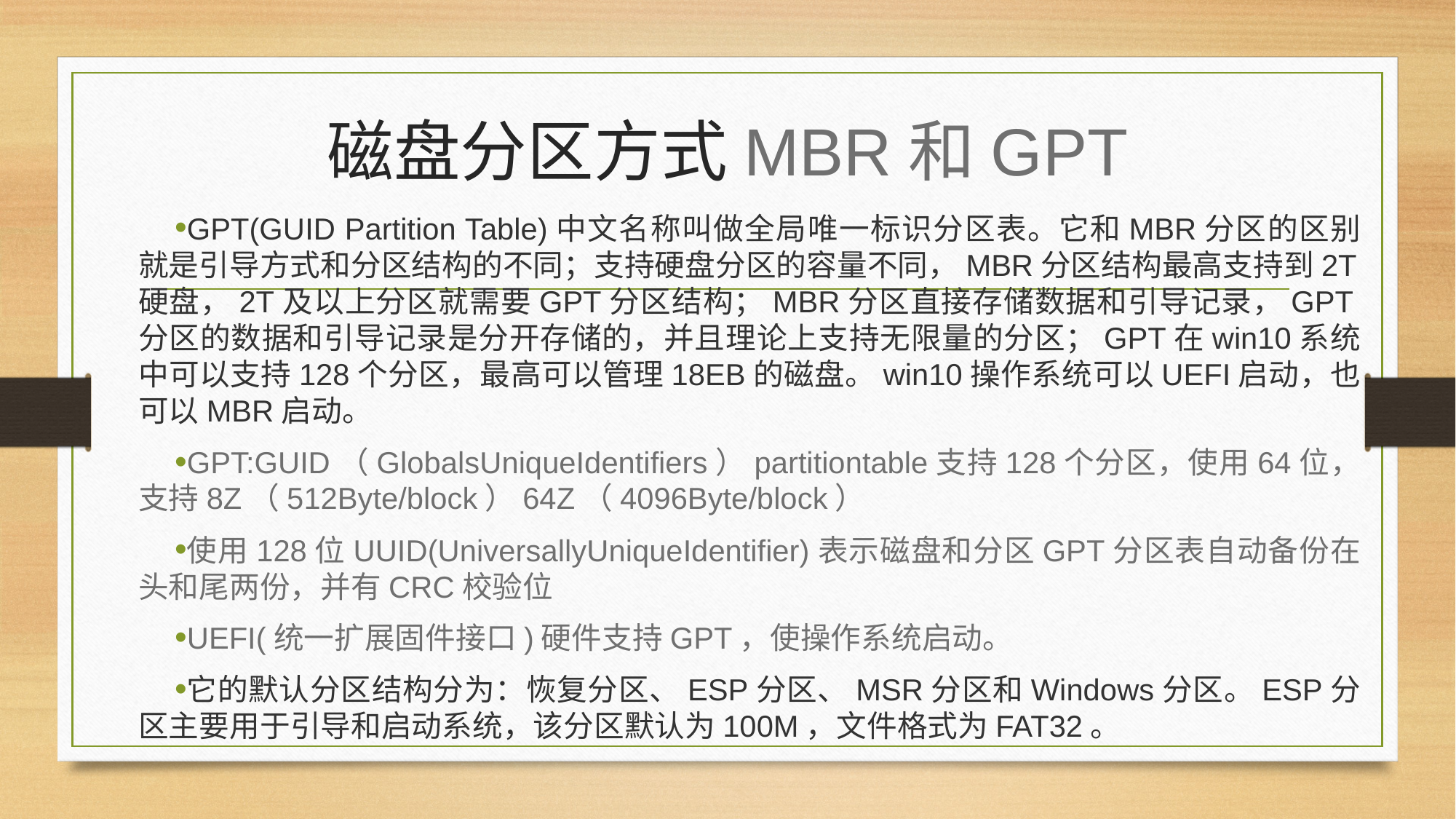

# 磁盘分区方式MBR和GPT
GPT(GUID Partition Table)中文名称叫做全局唯一标识分区表。它和MBR分区的区别就是引导方式和分区结构的不同；支持硬盘分区的容量不同，MBR分区结构最高支持到2T硬盘，2T及以上分区就需要GPT分区结构；MBR分区直接存储数据和引导记录，GPT分区的数据和引导记录是分开存储的，并且理论上支持无限量的分区；GPT在win10系统中可以支持128个分区，最高可以管理18EB的磁盘。win10操作系统可以UEFI启动，也可以MBR启动。
GPT:GUID（GlobalsUniqueIdentifiers）partitiontable支持128个分区，使用64位，支持8Z（512Byte/block）64Z（4096Byte/block）
使用128位UUID(UniversallyUniqueIdentifier)表示磁盘和分区GPT分区表自动备份在头和尾两份，并有CRC校验位
UEFI(统一扩展固件接口)硬件支持GPT，使操作系统启动。
它的默认分区结构分为：恢复分区、ESP分区、MSR分区和Windows分区。ESP分区主要用于引导和启动系统，该分区默认为100M，文件格式为FAT32。